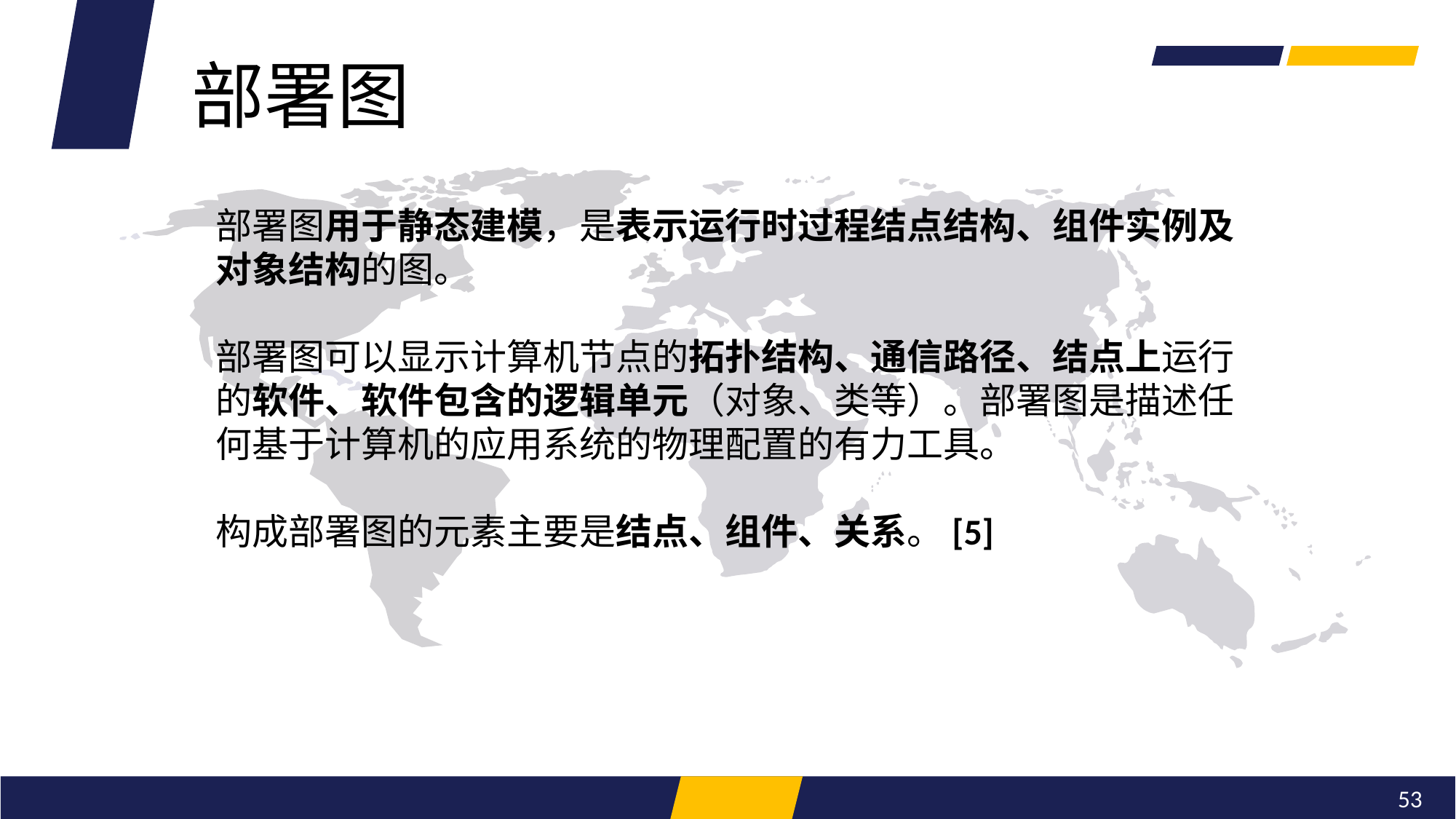

部署图

部署图用于静态建模，是表示运行时过程结点结构、组件实例及对象结构的图。

部署图可以显示计算机节点的拓扑结构、通信路径、结点上运行的软件、软件包含的逻辑单元（对象、类等）。部署图是描述任何基于计算机的应用系统的物理配置的有力工具。

构成部署图的元素主要是结点、组件、关系。[5]

53